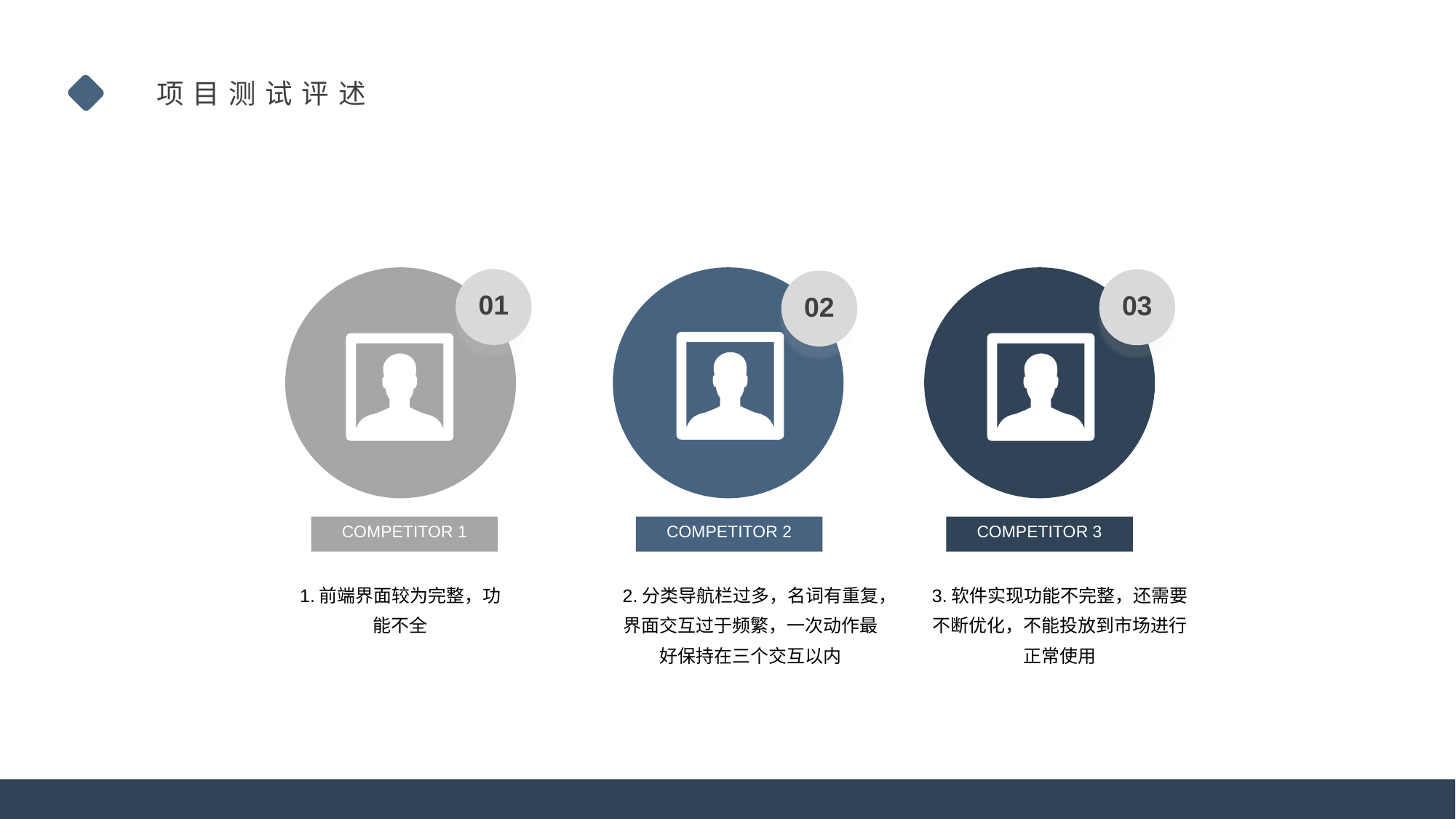

项目测试评述

01

COMPETITOR 1

02

COMPETITOR 2

03

COMPETITOR 3
1.前端界面较为完整，功能不全

2.分类导航栏过多，名词有重复，界面交互过于频繁，一次动作最好保持在三个交互以内
3.软件实现功能不完整，还需要不断优化，不能投放到市场进行正常使用